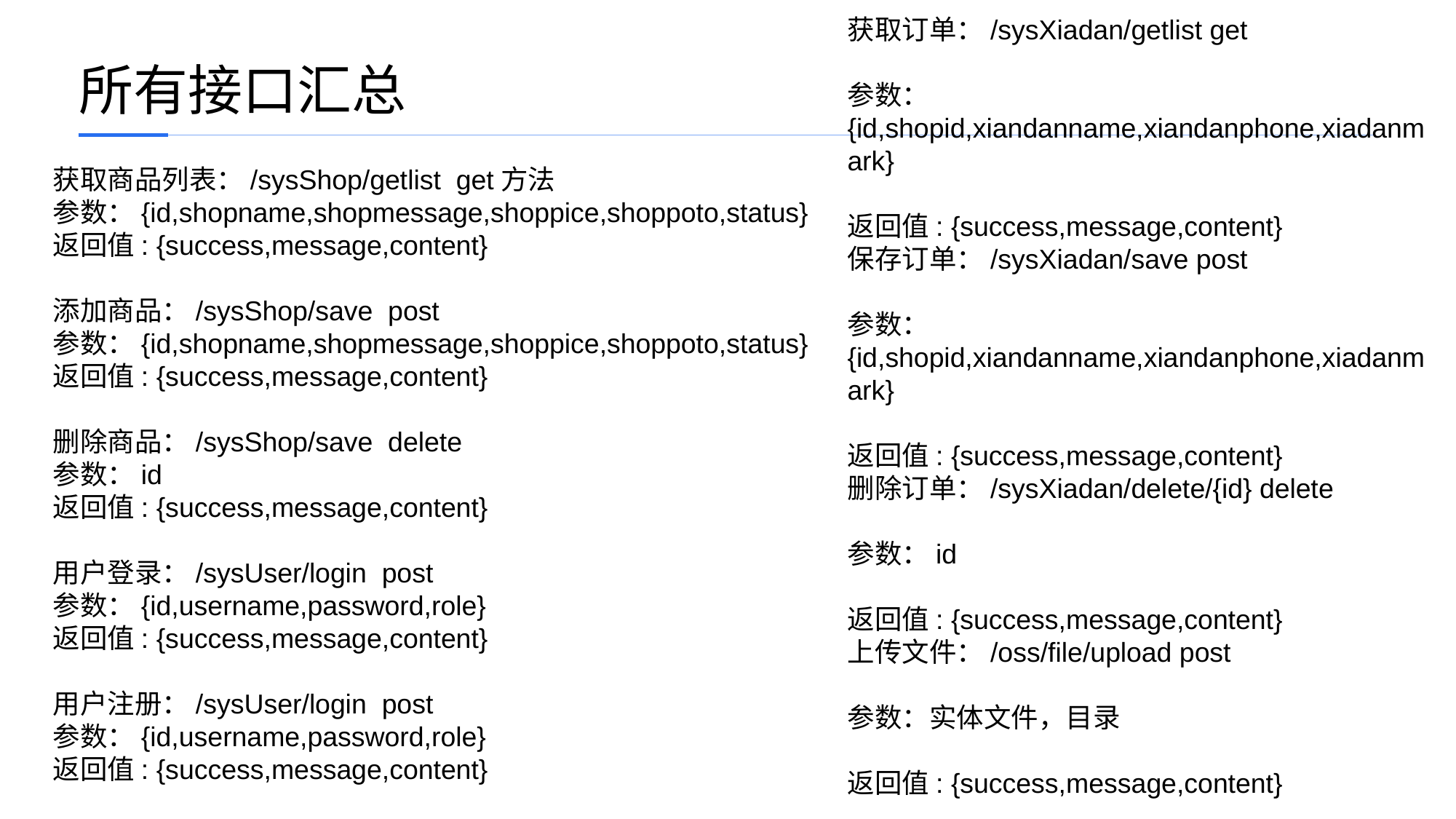

获取订单：/sysXiadan/getlist get

参数：{id,shopid,xiandanname,xiandanphone,xiadanmark}

返回值: {success,message,content}
保存订单：/sysXiadan/save post

参数：{id,shopid,xiandanname,xiandanphone,xiadanmark}

返回值: {success,message,content}
删除订单：/sysXiadan/delete/{id} delete

参数：id

返回值: {success,message,content}
上传文件：/oss/file/upload post

参数：实体文件，目录

返回值: {success,message,content}

所有接口汇总

获取商品列表：/sysShop/getlist  get方法
参数：{id,shopname,shopmessage,shoppice,shoppoto,status}
返回值: {success,message,content}

添加商品：/sysShop/save  post
参数：{id,shopname,shopmessage,shoppice,shoppoto,status}
返回值: {success,message,content}

删除商品：/sysShop/save  delete
参数：id
返回值: {success,message,content}

用户登录：/sysUser/login  post
参数：{id,username,password,role}
返回值: {success,message,content}

用户注册：/sysUser/login  post
参数：{id,username,password,role}
返回值: {success,message,content}